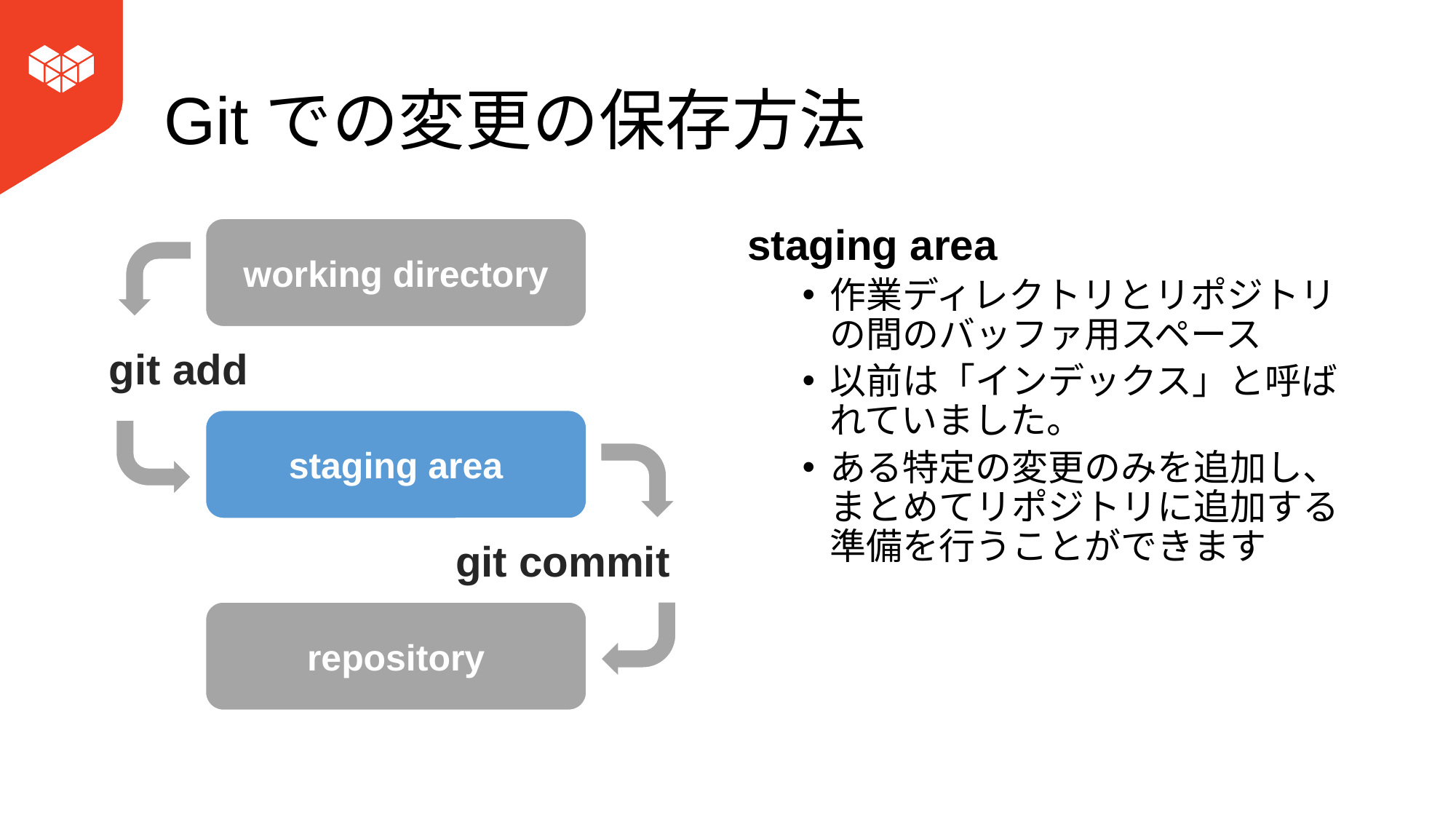

# Gitでの変更の保存方法
working directory

git add
staging area

git commit
repository

staging area
作業ディレクトリとリポジトリの間のバッファ用スペース
以前は「インデックス」と呼ばれていました。
ある特定の変更のみを追加し、まとめてリポジトリに追加する準備を行うことができます